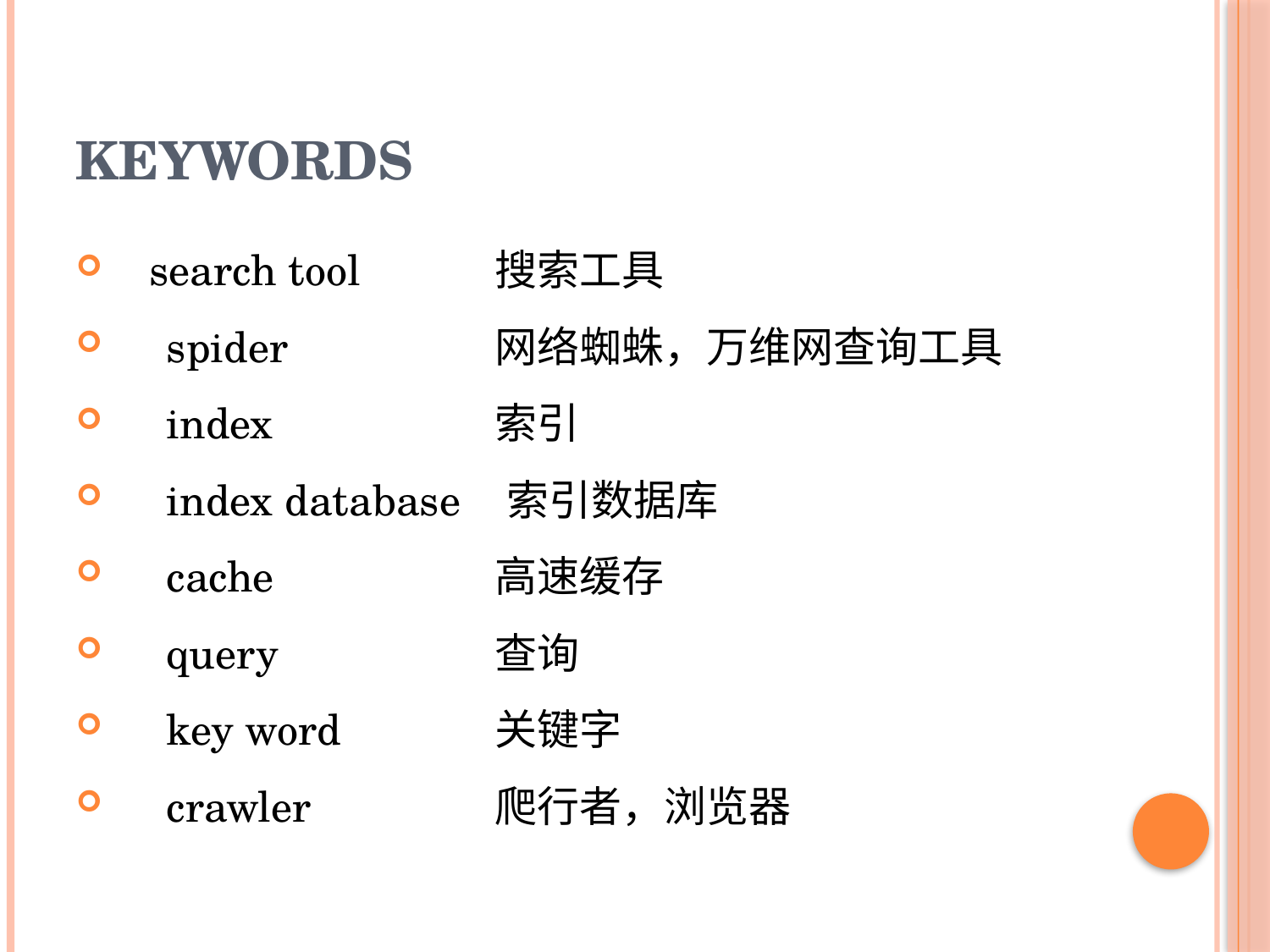

# KEYWORDS
   search tool         	搜索工具
　spider             	网络蜘蛛，万维网查询工具
　index             	索引
　index database   索引数据库
　cache             	高速缓存
　query             	查询
　key word          	关键字
　crawler            	爬行者，浏览器